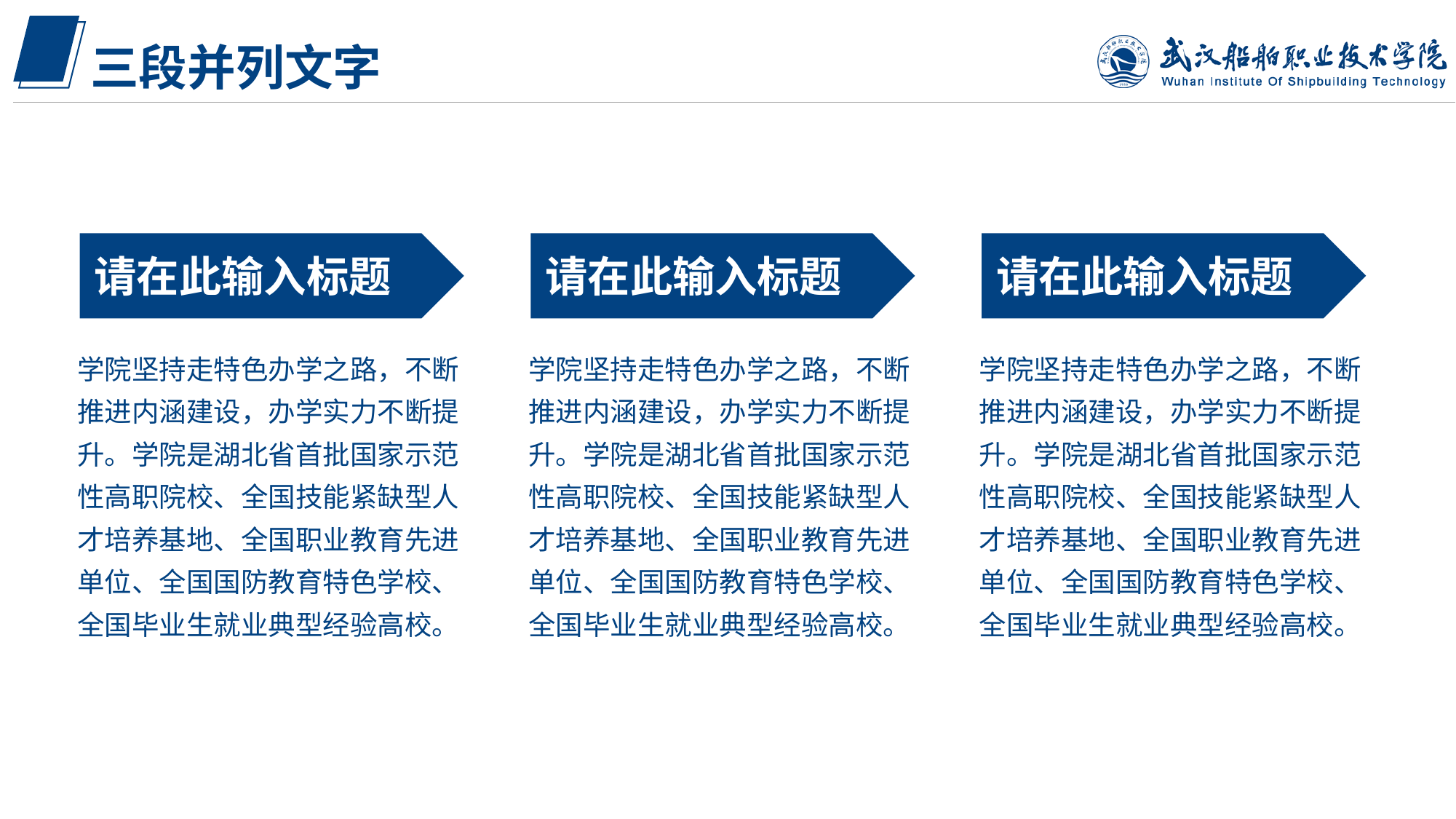

三段并列文字

请在此输入标题
学院坚持走特色办学之路，不断推进内涵建设，办学实力不断提升。学院是湖北省首批国家示范性高职院校、全国技能紧缺型人才培养基地、全国职业教育先进单位、全国国防教育特色学校、全国毕业生就业典型经验高校。

请在此输入标题
学院坚持走特色办学之路，不断推进内涵建设，办学实力不断提升。学院是湖北省首批国家示范性高职院校、全国技能紧缺型人才培养基地、全国职业教育先进单位、全国国防教育特色学校、全国毕业生就业典型经验高校。

请在此输入标题
学院坚持走特色办学之路，不断推进内涵建设，办学实力不断提升。学院是湖北省首批国家示范性高职院校、全国技能紧缺型人才培养基地、全国职业教育先进单位、全国国防教育特色学校、全国毕业生就业典型经验高校。